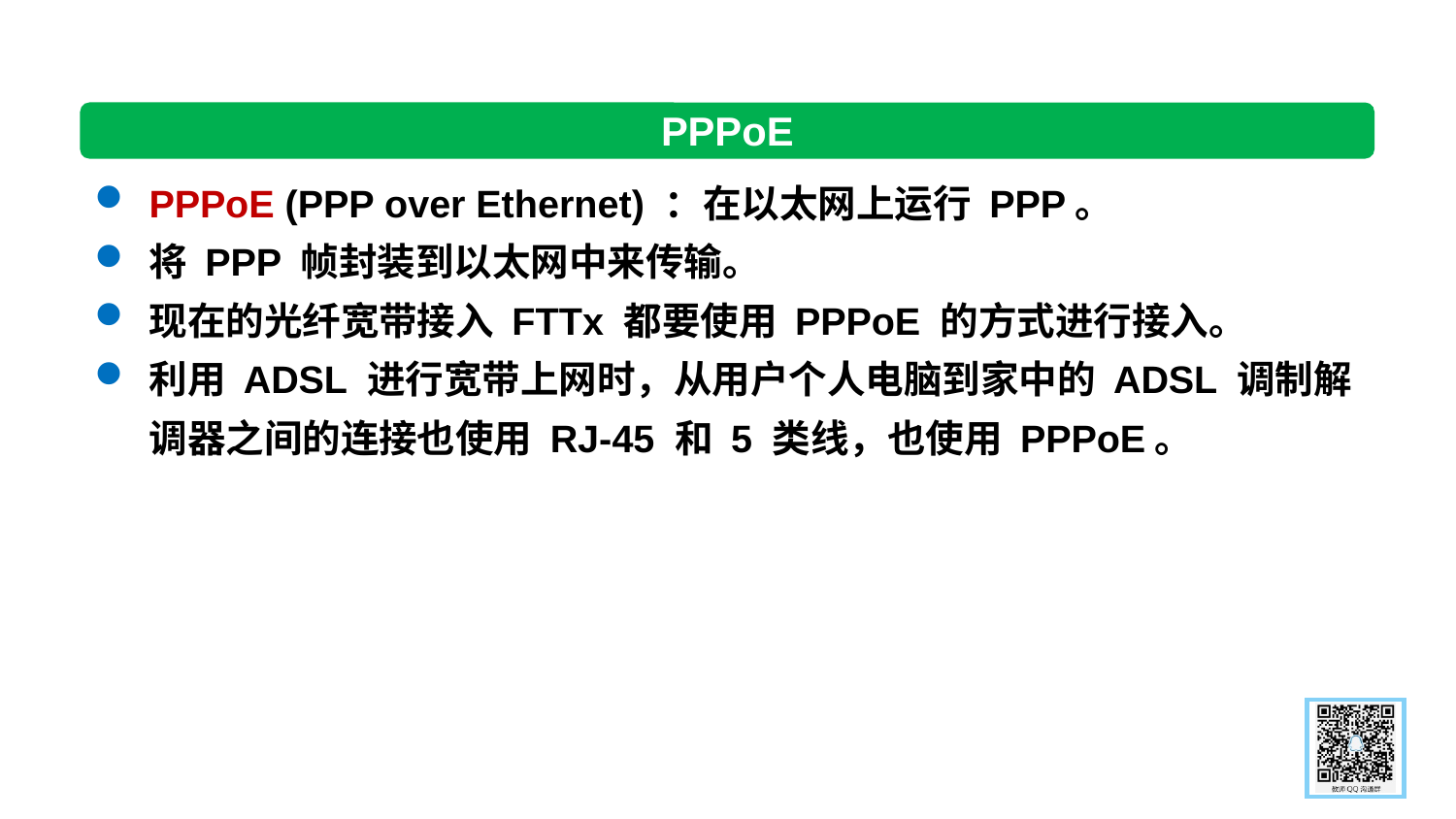

PPPoE

PPPoE (PPP over Ethernet) ：在以太网上运行 PPP。
将 PPP 帧封装到以太网中来传输。
现在的光纤宽带接入 FTTx 都要使用 PPPoE 的方式进行接入。
利用 ADSL 进行宽带上网时，从用户个人电脑到家中的 ADSL 调制解调器之间的连接也使用 RJ-45 和 5 类线，也使用 PPPoE。